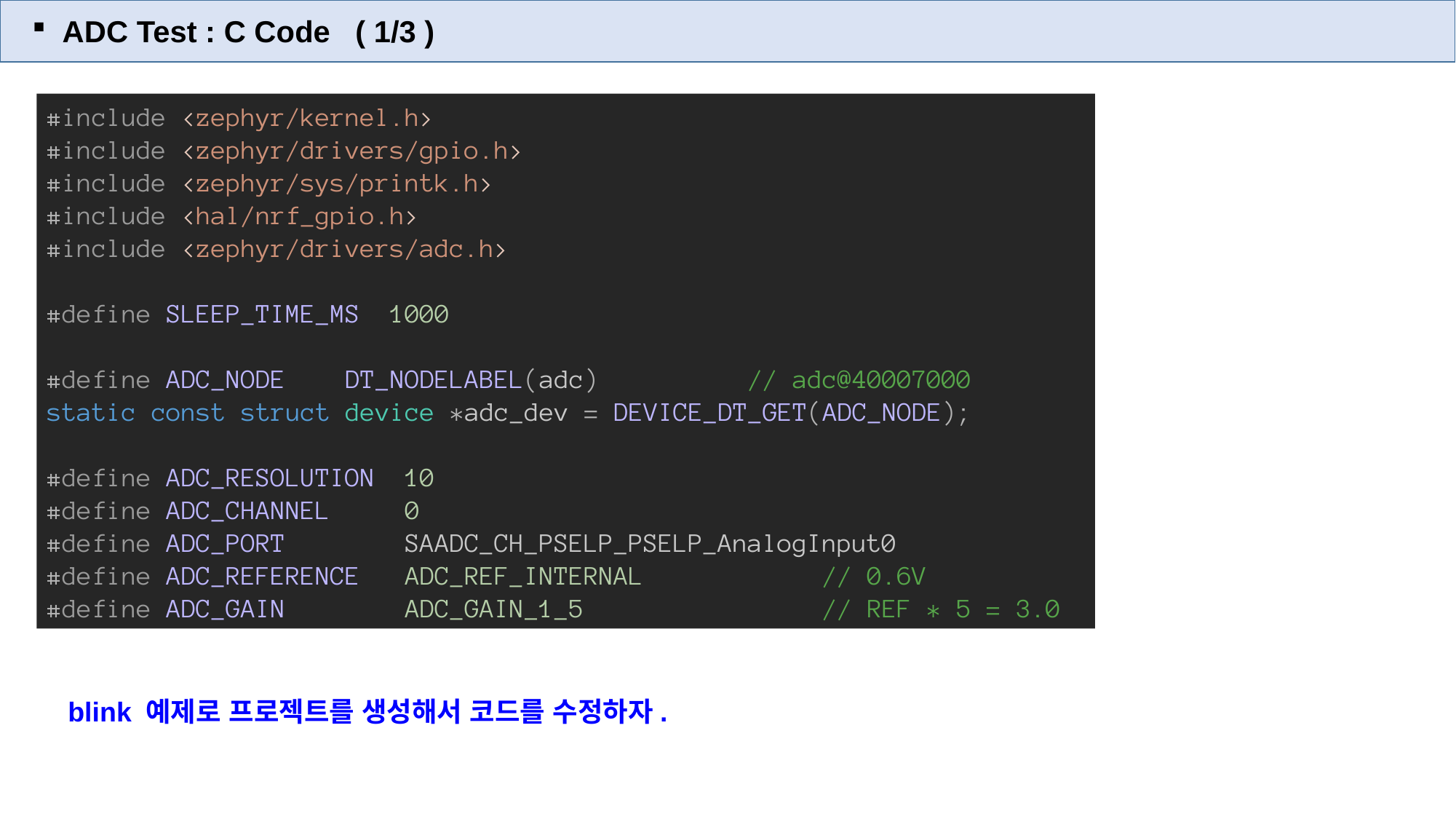

ADC Test : C Code   ( 1/3 )

#include <zephyr/kernel.h>
#include <zephyr/drivers/gpio.h>
#include <zephyr/sys/printk.h>
#include <hal/nrf_gpio.h>
#include <zephyr/drivers/adc.h>
#define SLEEP_TIME_MS  1000
#define ADC_NODE    DT_NODELABEL(adc)          // adc@40007000
static const struct device *adc_dev = DEVICE_DT_GET(ADC_NODE);
#define ADC_RESOLUTION  10
#define ADC_CHANNEL     0
#define ADC_PORT        SAADC_CH_PSELP_PSELP_AnalogInput0
#define ADC_REFERENCE   ADC_REF_INTERNAL            // 0.6V
#define ADC_GAIN        ADC_GAIN_1_5                // REF * 5 = 3.0
blink 예제로 프로젝트를 생성해서 코드를 수정하자.